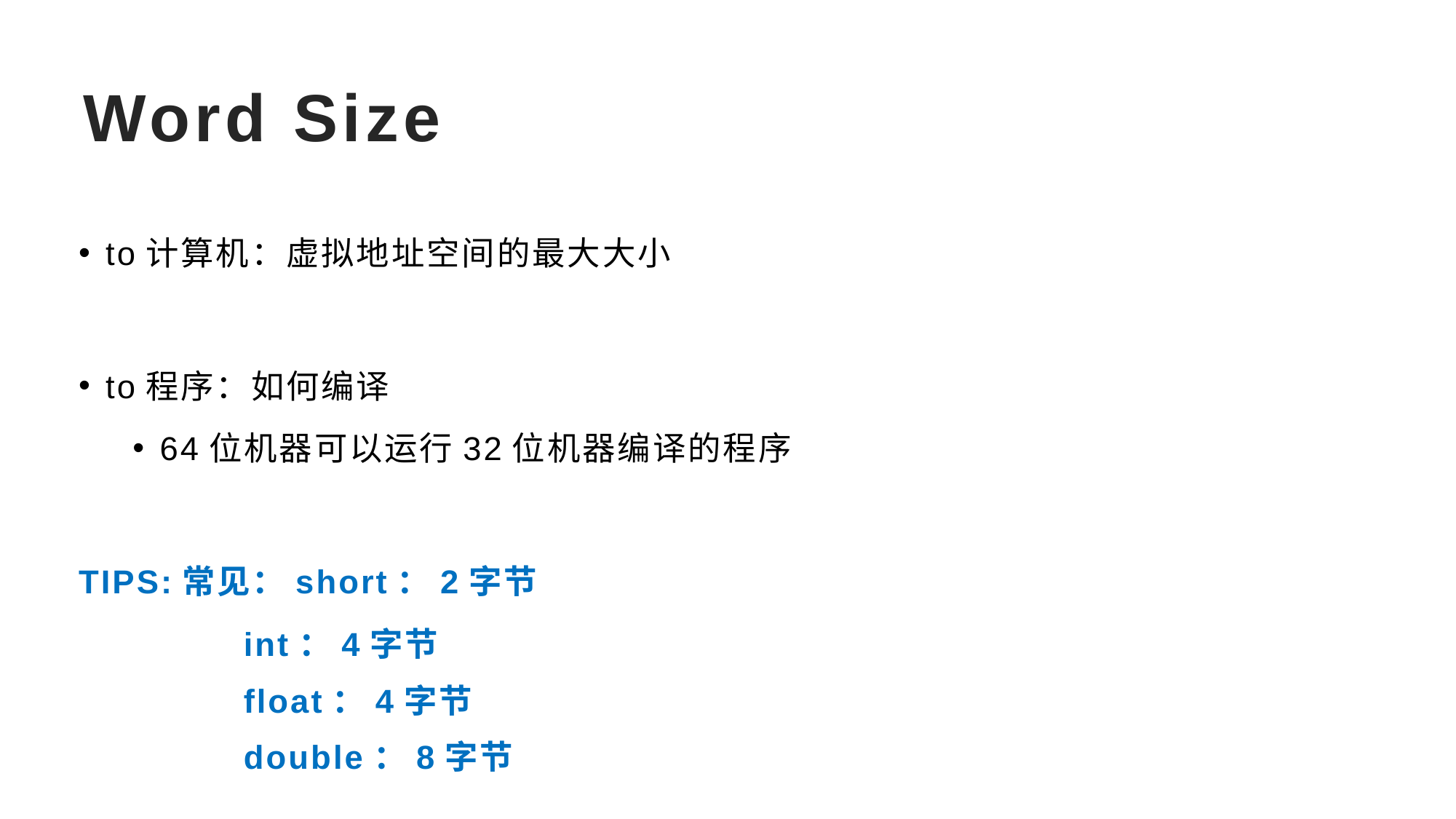

# Word Size
to计算机：虚拟地址空间的最大大小

to程序：如何编译
64位机器可以运行32位机器编译的程序

TIPS:常见：short：2字节
     int：4字节
     float：4字节
     double：8字节